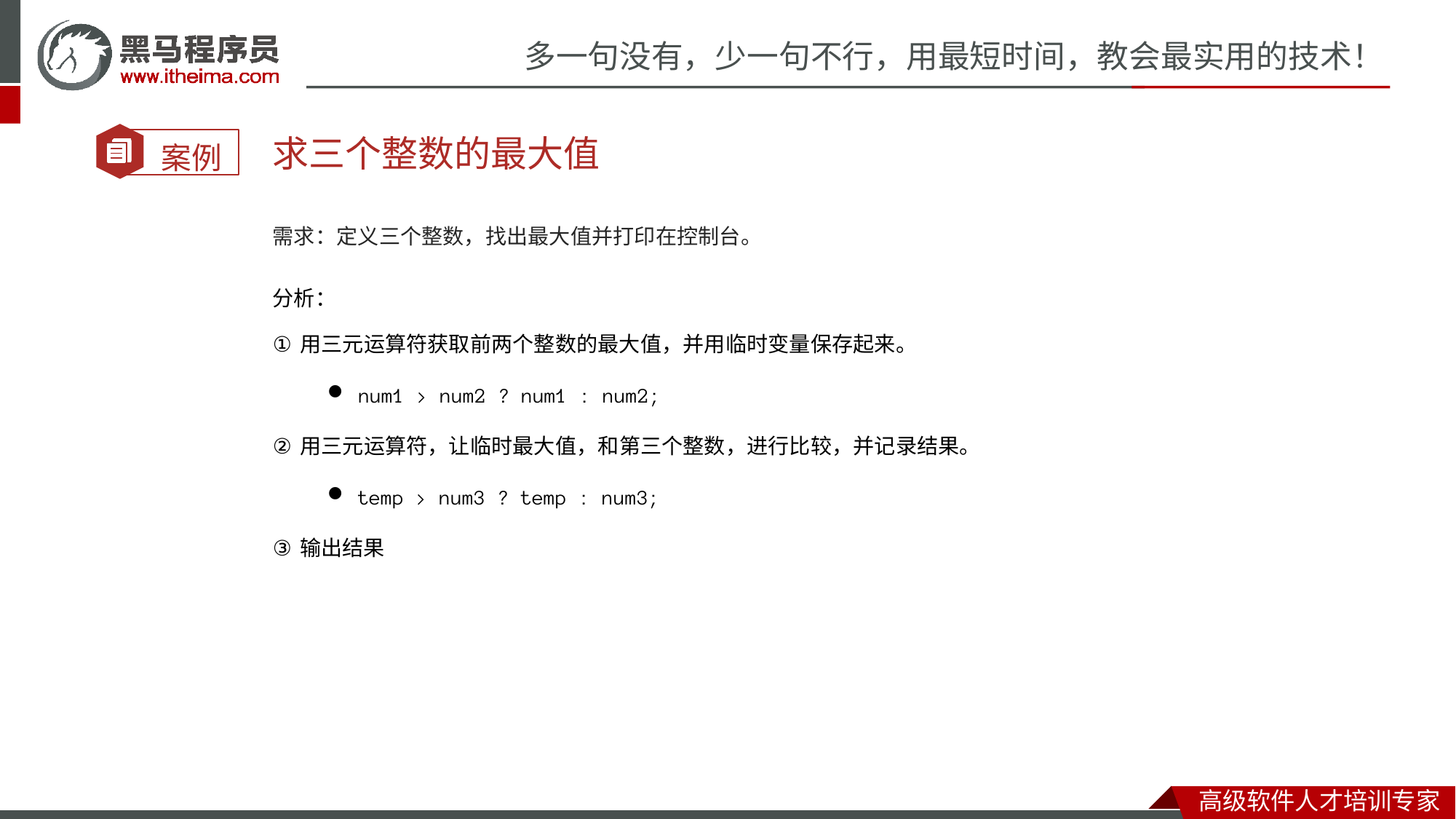

求三个整数的最大值
需求：定义三个整数，找出最大值并打印在控制台。
分析：
用三元运算符获取前两个整数的最大值，并用临时变量保存起来。
num1 > num2 ? num1 : num2;
用三元运算符，让临时最大值，和第三个整数，进行比较，并记录结果。
temp > num3 ? temp : num3;
输出结果